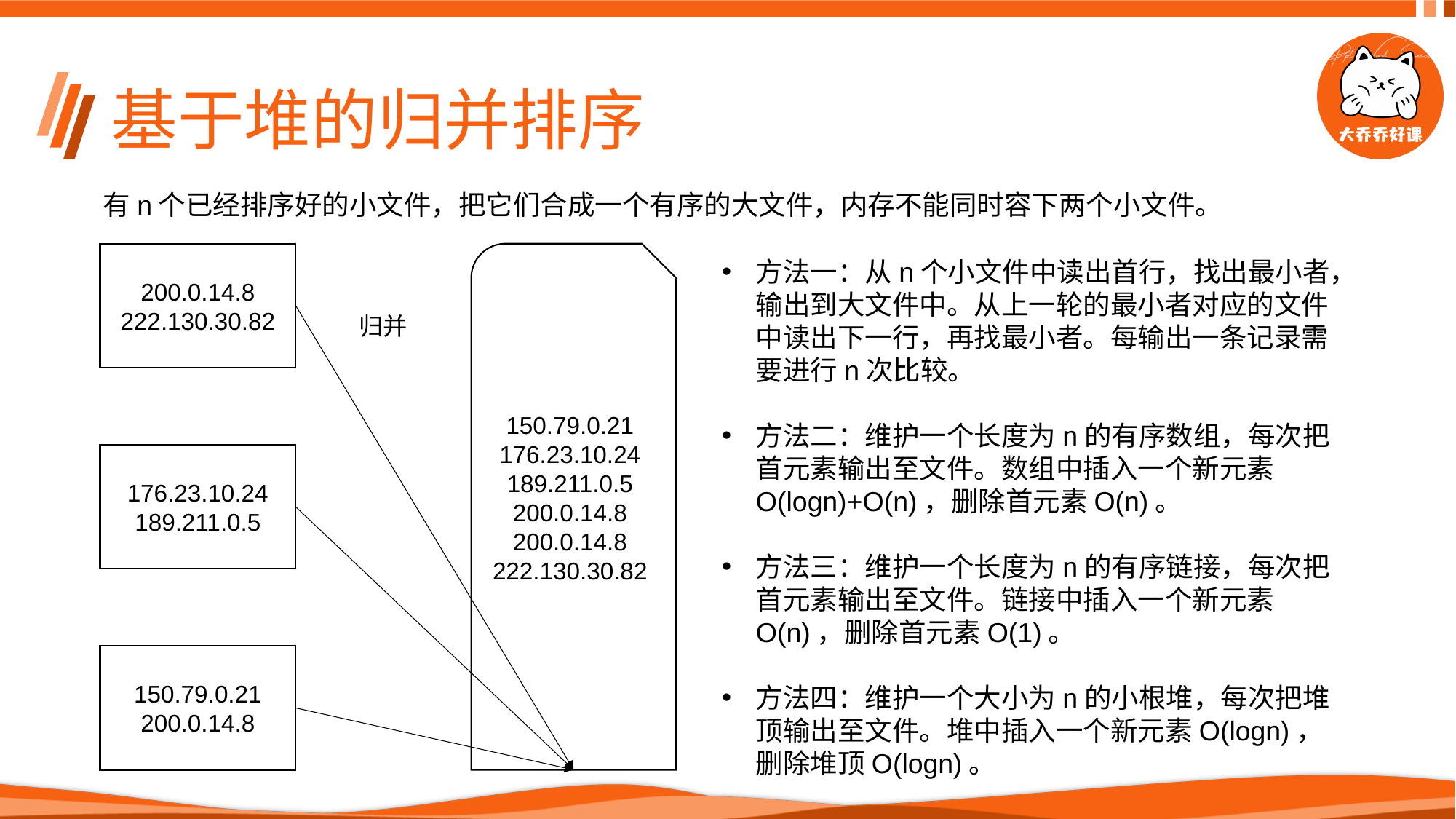

# 基于堆的归并排序
有n个已经排序好的小文件，把它们合成一个有序的大文件，内存不能同时容下两个小文件。
200.0.14.8
222.130.30.82
150.79.0.21
176.23.10.24
189.211.0.5
200.0.14.8
200.0.14.8
222.130.30.82

方法一：从n个小文件中读出首行，找出最小者，输出到大文件中。从上一轮的最小者对应的文件中读出下一行，再找最小者。每输出一条记录需要进行n次比较。

方法二：维护一个长度为n的有序数组，每次把首元素输出至文件。数组中插入一个新元素O(logn)+O(n)，删除首元素O(n)。

方法三：维护一个长度为n的有序链接，每次把首元素输出至文件。链接中插入一个新元素O(n)，删除首元素O(1)。

方法四：维护一个大小为n的小根堆，每次把堆顶输出至文件。堆中插入一个新元素O(logn)，删除堆顶O(logn)。
归并
176.23.10.24
189.211.0.5
150.79.0.21
200.0.14.8